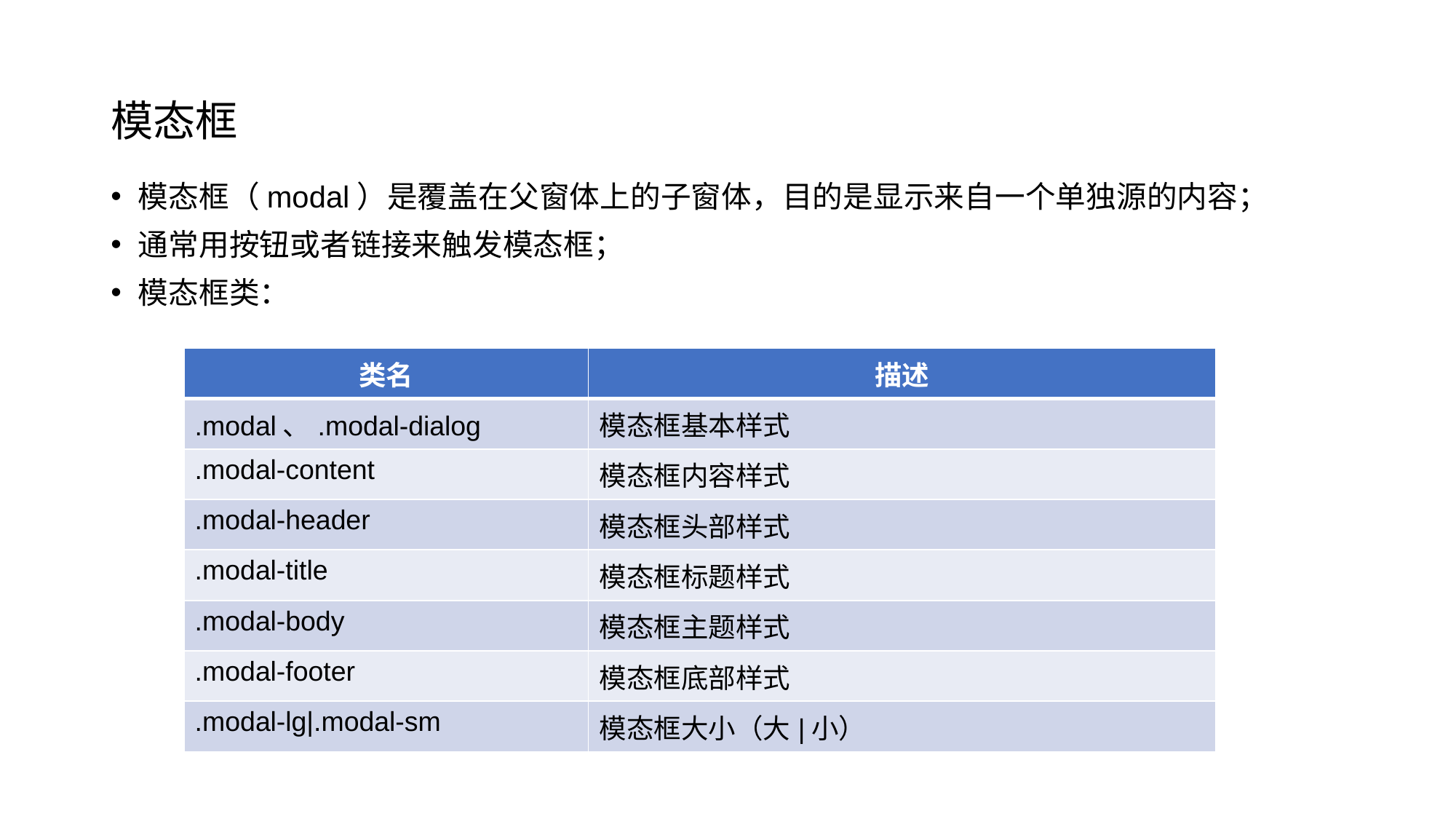

# 模态框
模态框（modal）是覆盖在父窗体上的子窗体，目的是显示来自一个单独源的内容；
通常用按钮或者链接来触发模态框；
模态框类：
| 类名 | 描述 |
| --- | --- |
| .modal、.modal-dialog | 模态框基本样式 |
| .modal-content | 模态框内容样式 |
| .modal-header | 模态框头部样式 |
| .modal-title | 模态框标题样式 |
| .modal-body | 模态框主题样式 |
| .modal-footer | 模态框底部样式 |
| .modal-lg|.modal-sm | 模态框大小（大|小） |